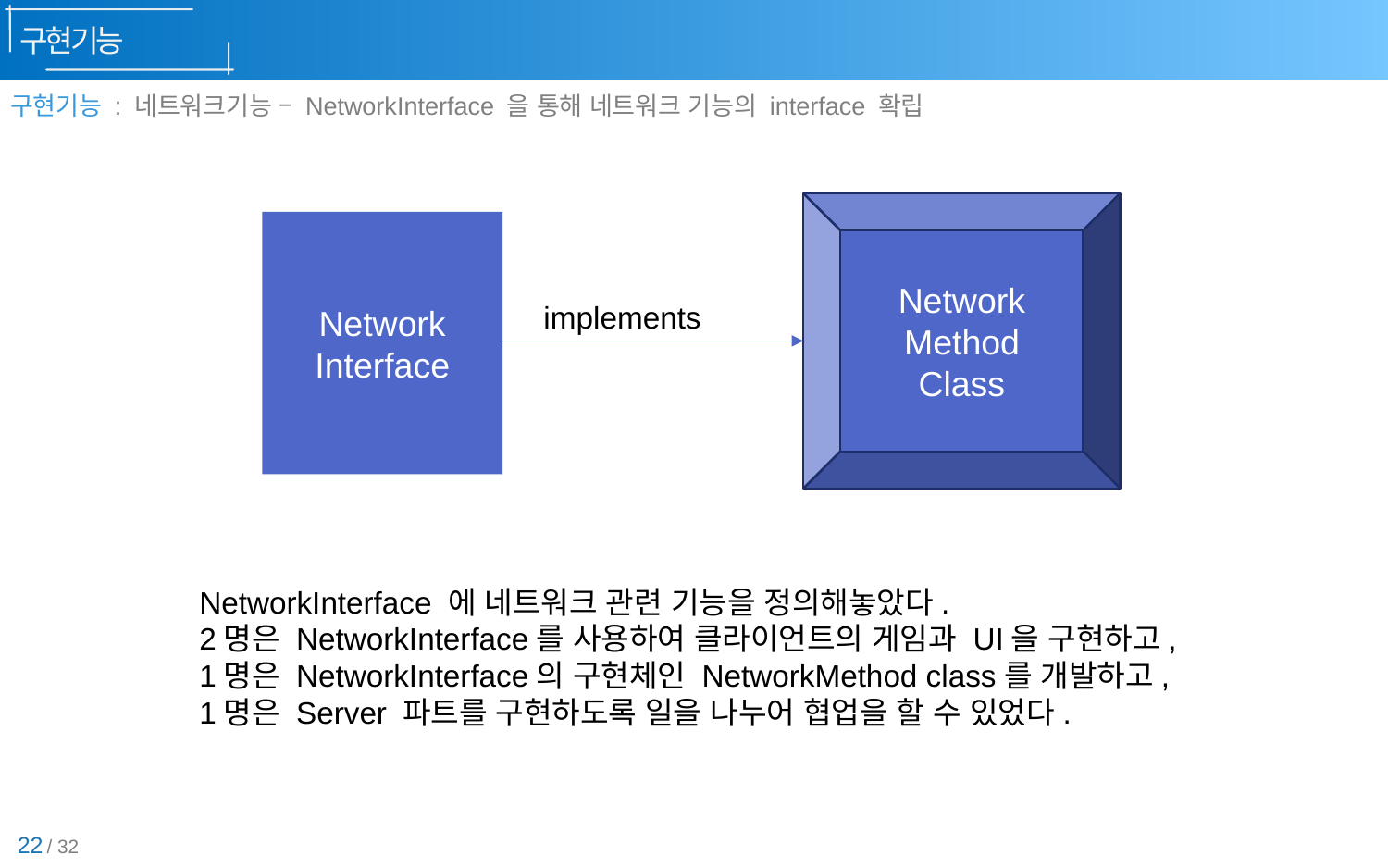

구현기능
구현기능 : 네트워크기능 – NetworkInterface 을 통해 네트워크 기능의 interface 확립
Network
Method
Class
Network
Interface
implements
NetworkInterface 에 네트워크 관련 기능을 정의해놓았다.
2명은 NetworkInterface를 사용하여 클라이언트의 게임과 UI을 구현하고,
1명은 NetworkInterface의 구현체인 NetworkMethod class를 개발하고,
1명은 Server 파트를 구현하도록 일을 나누어 협업을 할 수 있었다.
22